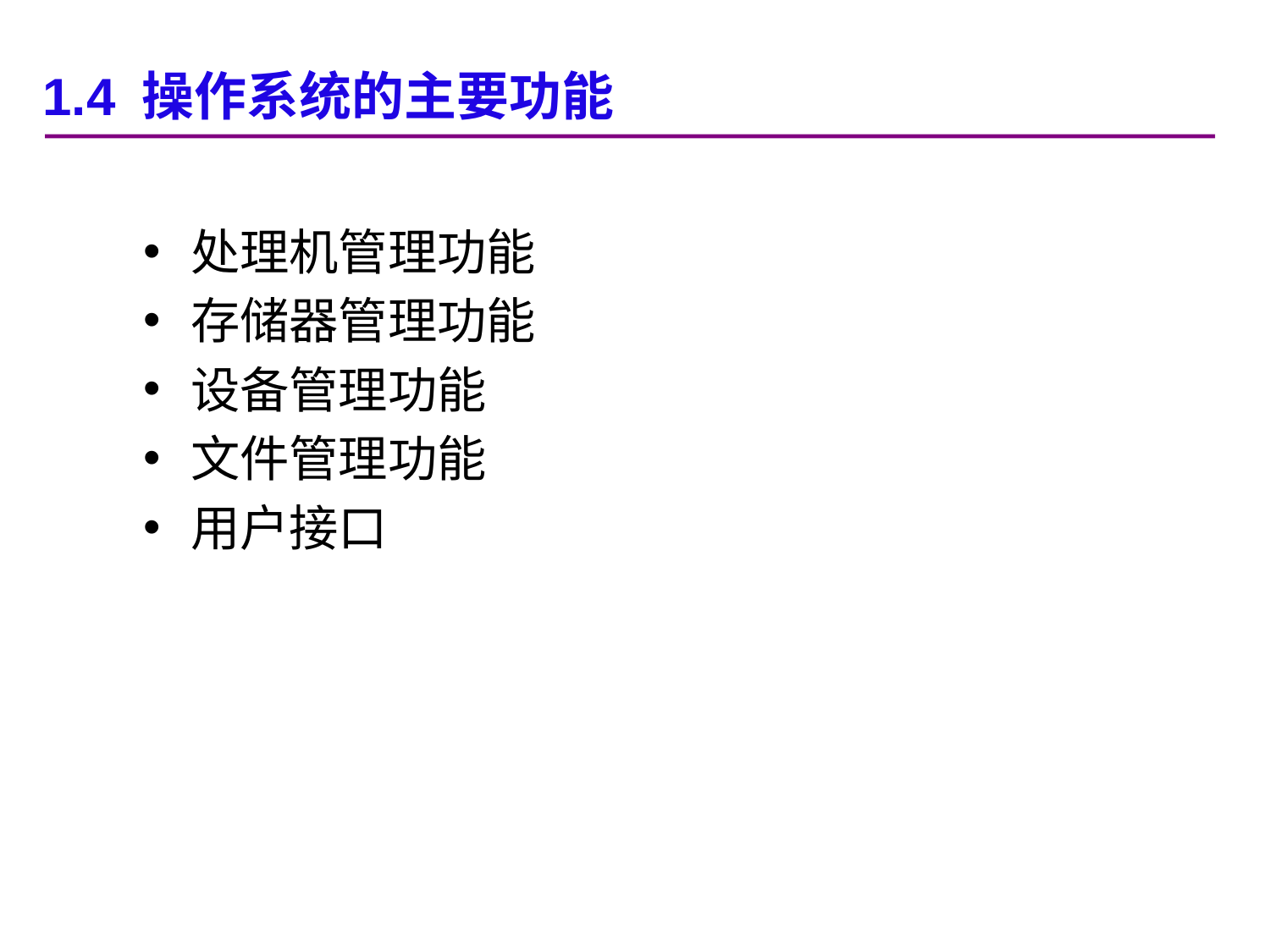

1.4 操作系统的主要功能

处理机管理功能
存储器管理功能
设备管理功能
文件管理功能
用户接口
88